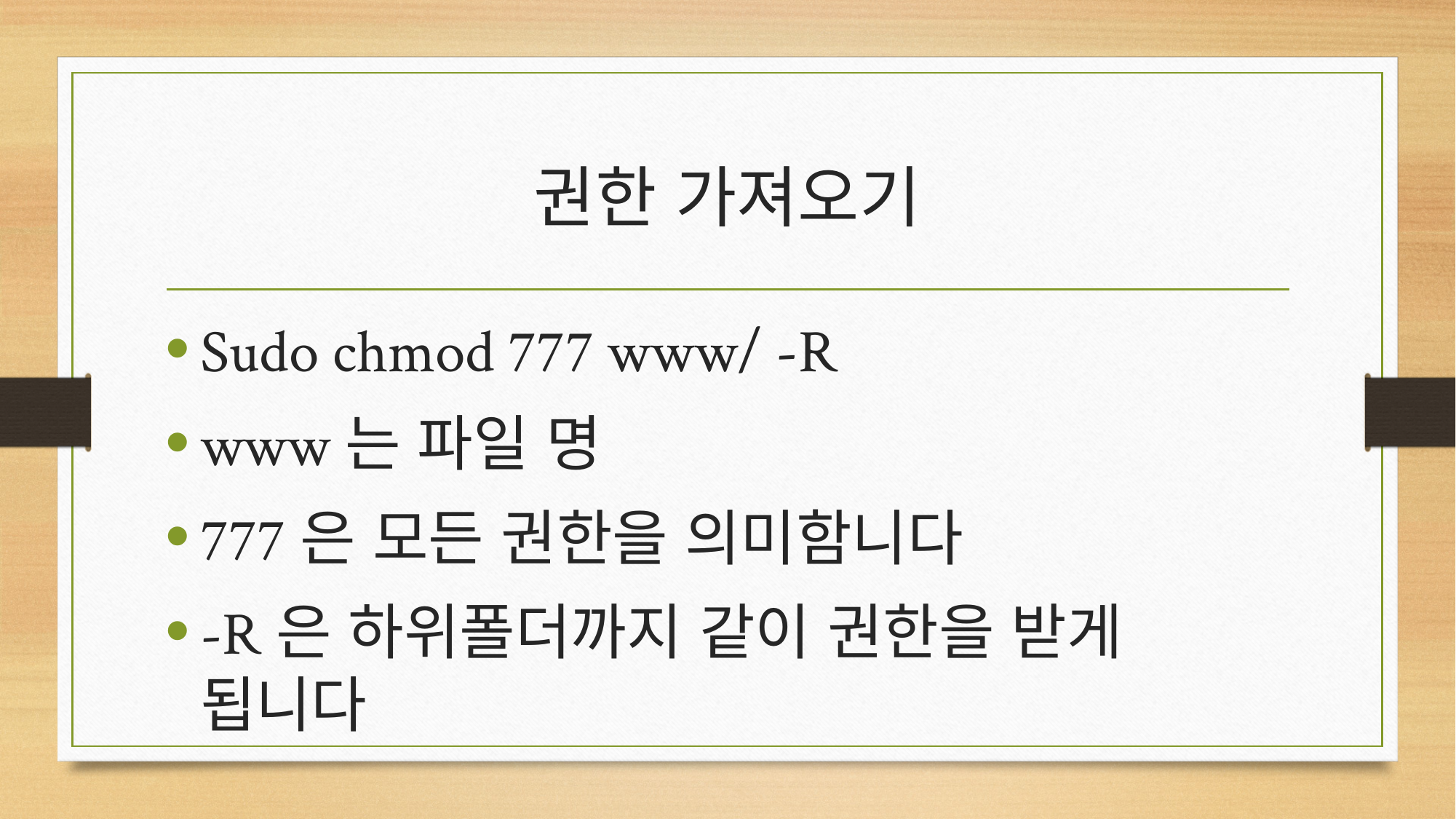

# 권한 가져오기
Sudo chmod 777 www/ -R
www는 파일 명
777은 모든 권한을 의미함니다
-R은 하위폴더까지 같이 권한을 받게 됩니다